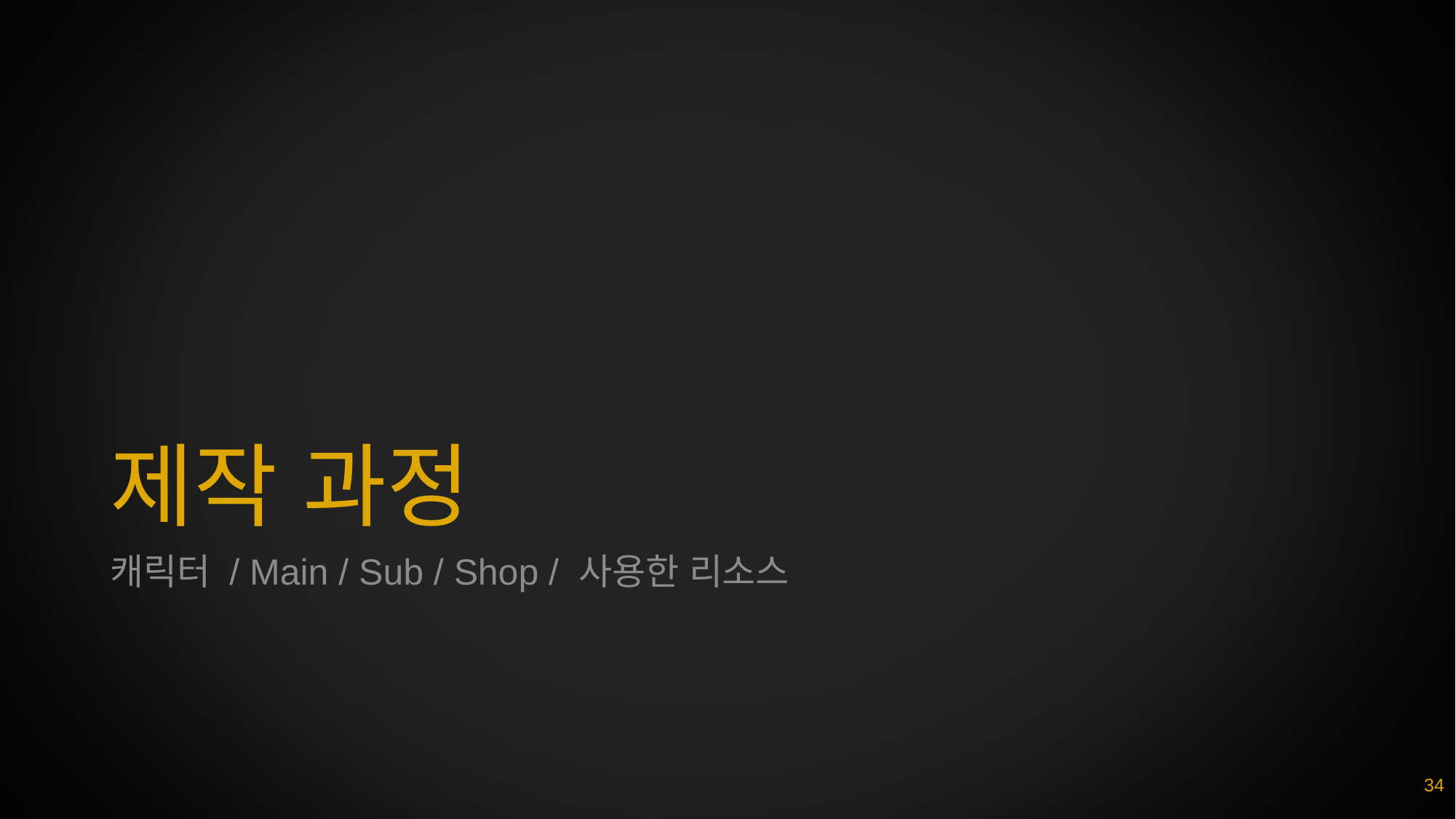

# 제작 과정
캐릭터 / Main / Sub / Shop / 사용한 리소스
34